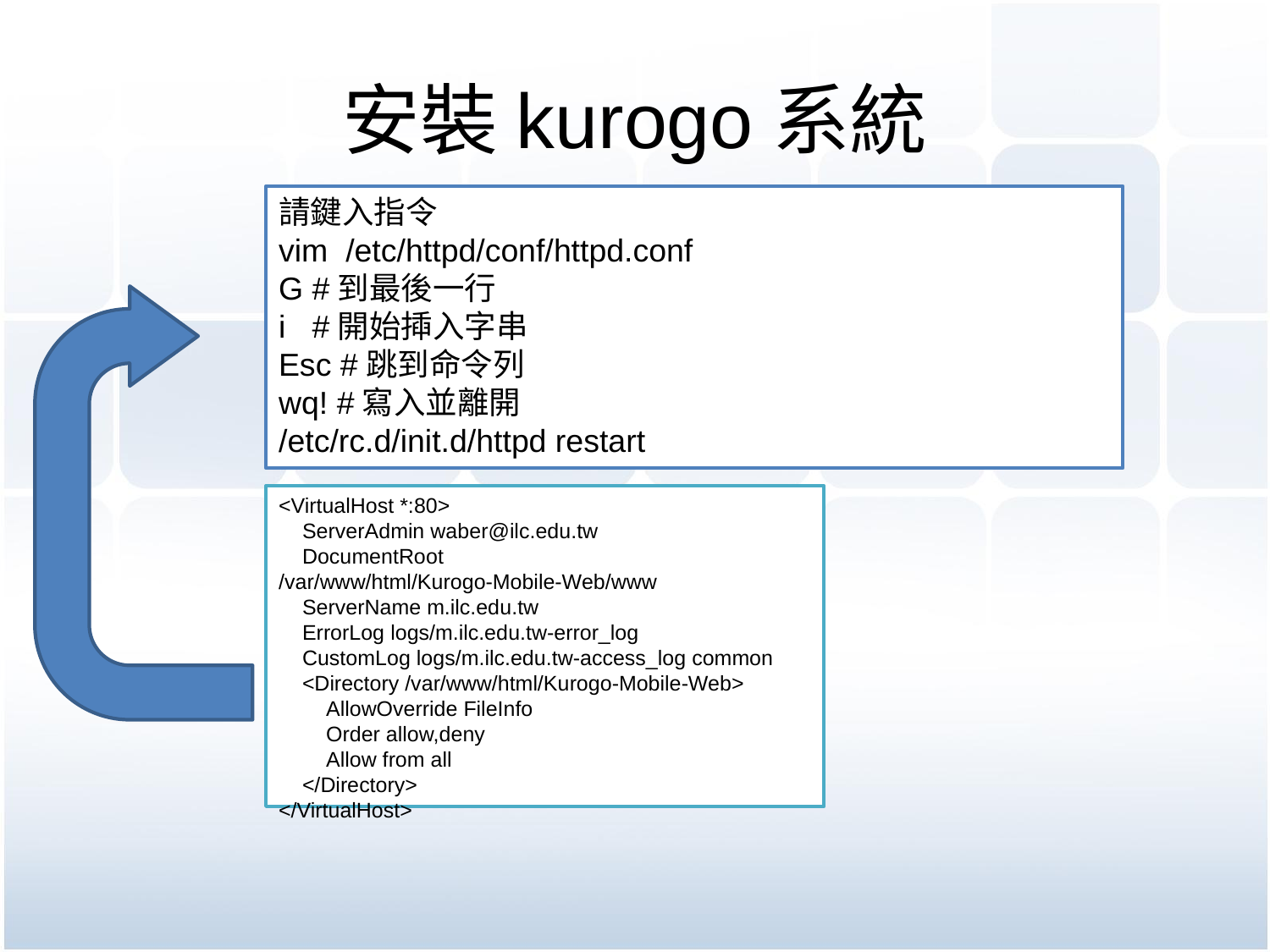

# 安裝kurogo系統
請鍵入指令
vim  /etc/httpd/conf/httpd.conf
G #到最後一行
i   #開始揷入字串
Esc #跳到命令列
wq! #寫入並離開
/etc/rc.d/init.d/httpd restart

<VirtualHost *:80>
    ServerAdmin waber@ilc.edu.tw
    DocumentRoot /var/www/html/Kurogo-Mobile-Web/www
    ServerName m.ilc.edu.tw
    ErrorLog logs/m.ilc.edu.tw-error_log
    CustomLog logs/m.ilc.edu.tw-access_log common
    <Directory /var/www/html/Kurogo-Mobile-Web>
        AllowOverride FileInfo
        Order allow,deny
        Allow from all
    </Directory>
</VirtualHost>